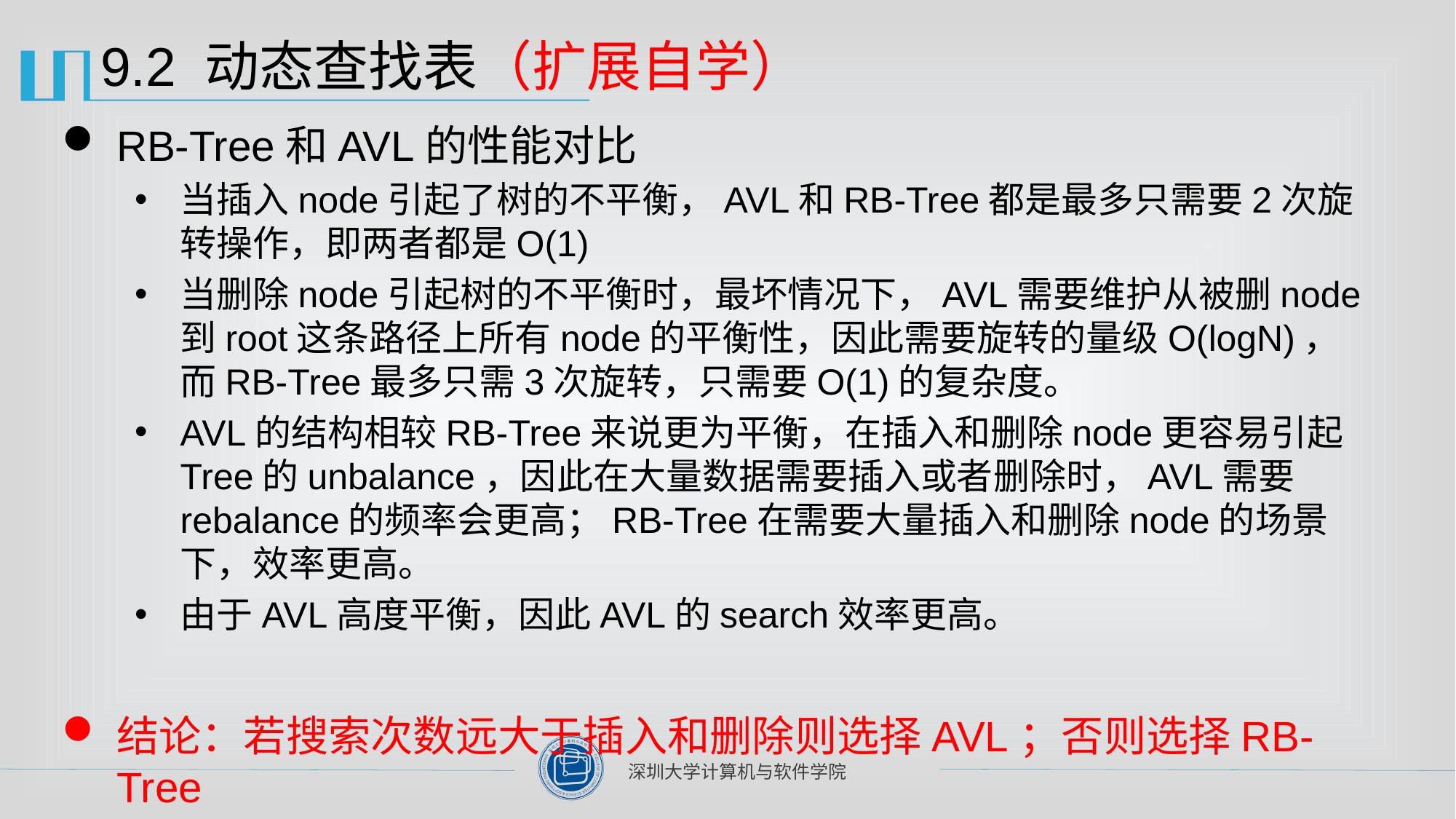

# 9.2 动态查找表（扩展自学）
RB-Tree和AVL的性能对比
当插入node引起了树的不平衡，AVL和RB-Tree都是最多只需要2次旋转操作，即两者都是O(1)
当删除node引起树的不平衡时，最坏情况下，AVL需要维护从被删node到root这条路径上所有node的平衡性，因此需要旋转的量级O(logN)，而RB-Tree最多只需3次旋转，只需要O(1)的复杂度。
AVL的结构相较RB-Tree来说更为平衡，在插入和删除node更容易引起Tree的unbalance，因此在大量数据需要插入或者删除时，AVL需要rebalance的频率会更高；RB-Tree在需要大量插入和删除node的场景下，效率更高。
由于AVL高度平衡，因此AVL的search效率更高。

结论：若搜索次数远大于插入和删除则选择AVL；否则选择RB-Tree
105